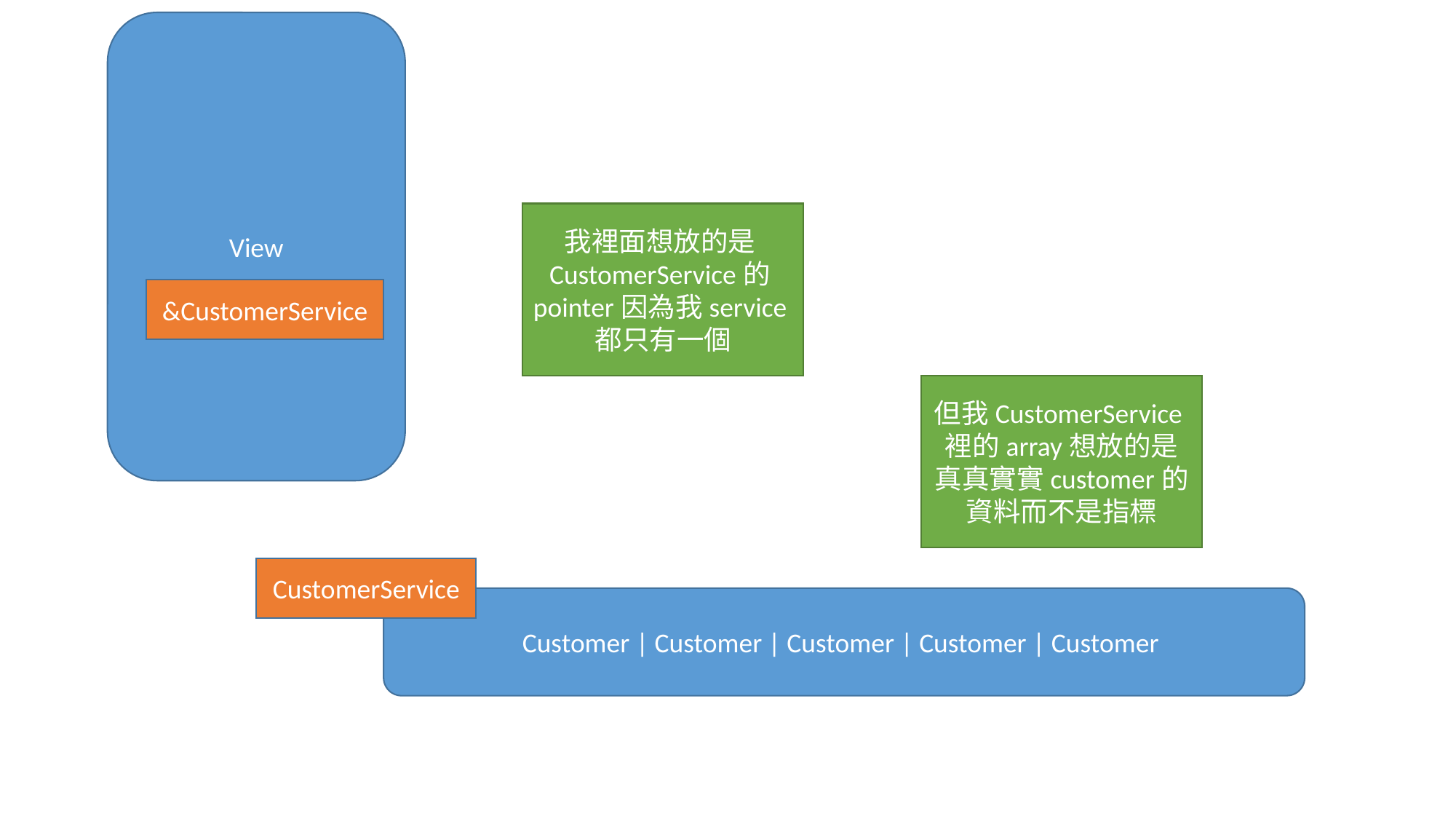

View
我裡面想放的是CustomerService的pointer因為我service都只有一個
&CustomerService
但我CustomerService裡的array想放的是真真實實customer的資料而不是指標
CustomerService
Customer | Customer | Customer | Customer | Customer